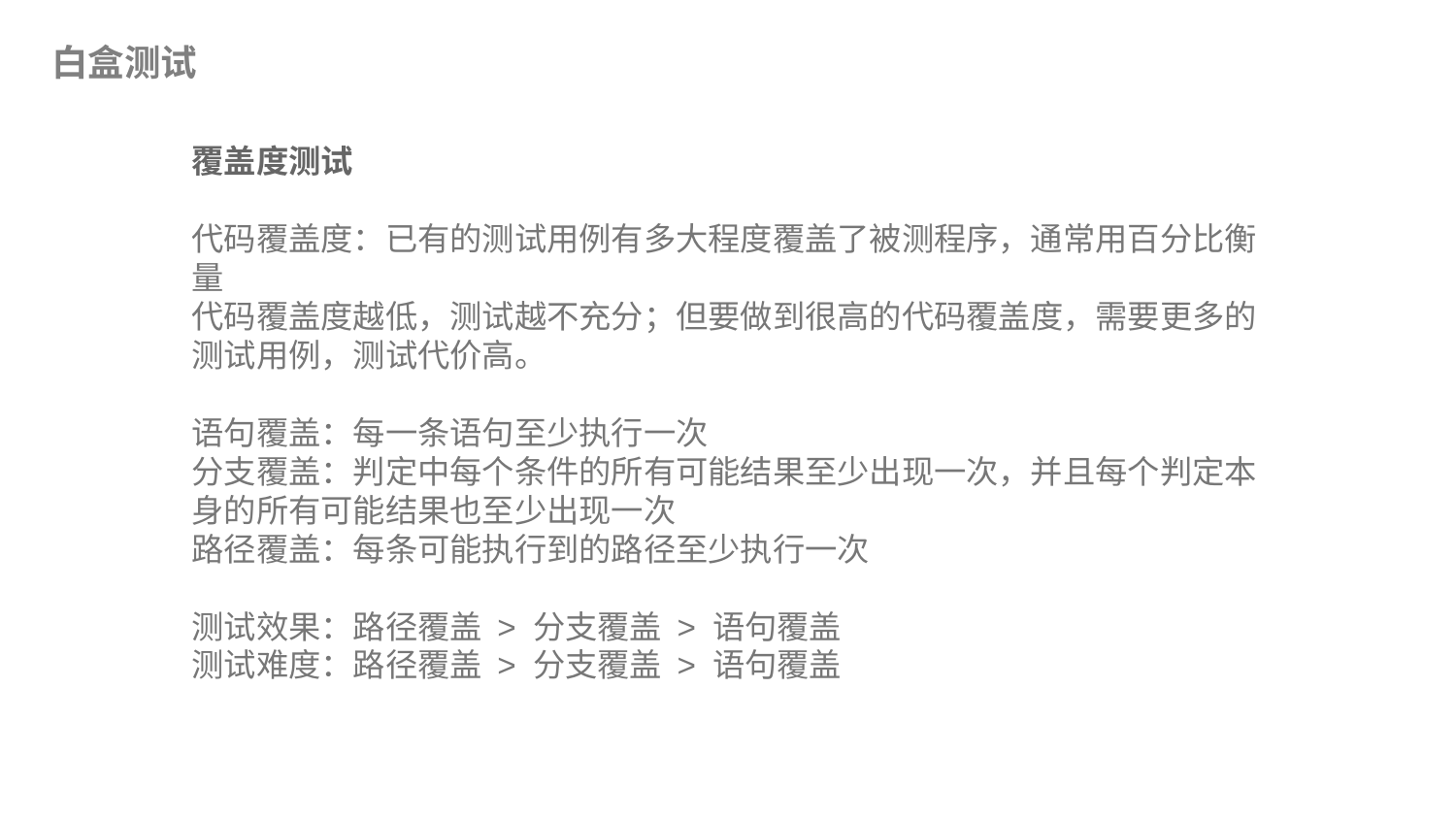

白盒测试
覆盖度测试

代码覆盖度：已有的测试用例有多大程度覆盖了被测程序，通常用百分比衡量
代码覆盖度越低，测试越不充分；但要做到很高的代码覆盖度，需要更多的测试用例，测试代价高。

语句覆盖：每⼀条语句至少执行一次
分支覆盖：判定中每个条件的所有可能结果至少出现一次，并且每个判定本身的所有可能结果也至少出现一次
路径覆盖：每条可能执行到的路径至少执行一次

测试效果：路径覆盖 > 分支覆盖 > 语句覆盖
测试难度：路径覆盖 > 分支覆盖 > 语句覆盖